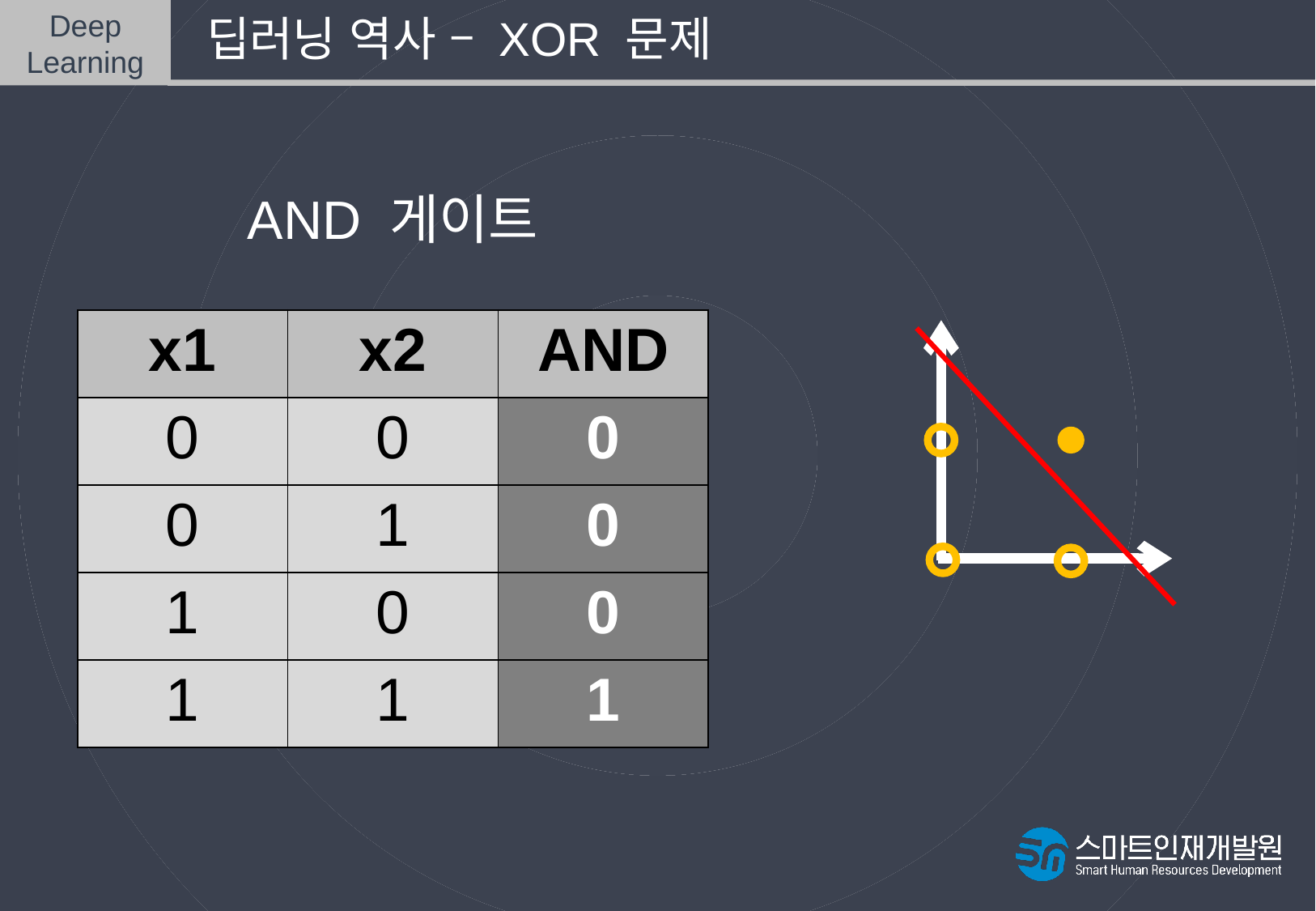

Deep
Learning
 딥러닝 역사 – XOR 문제

AND 게이트
x1
1

0
1
x2
AND
| x1 | x2 | AND |
| --- | --- | --- |
| 0 | 0 | 0 |
| 0 | 1 | 0 |
| 1 | 0 | 0 |
| 1 | 1 | 1 |